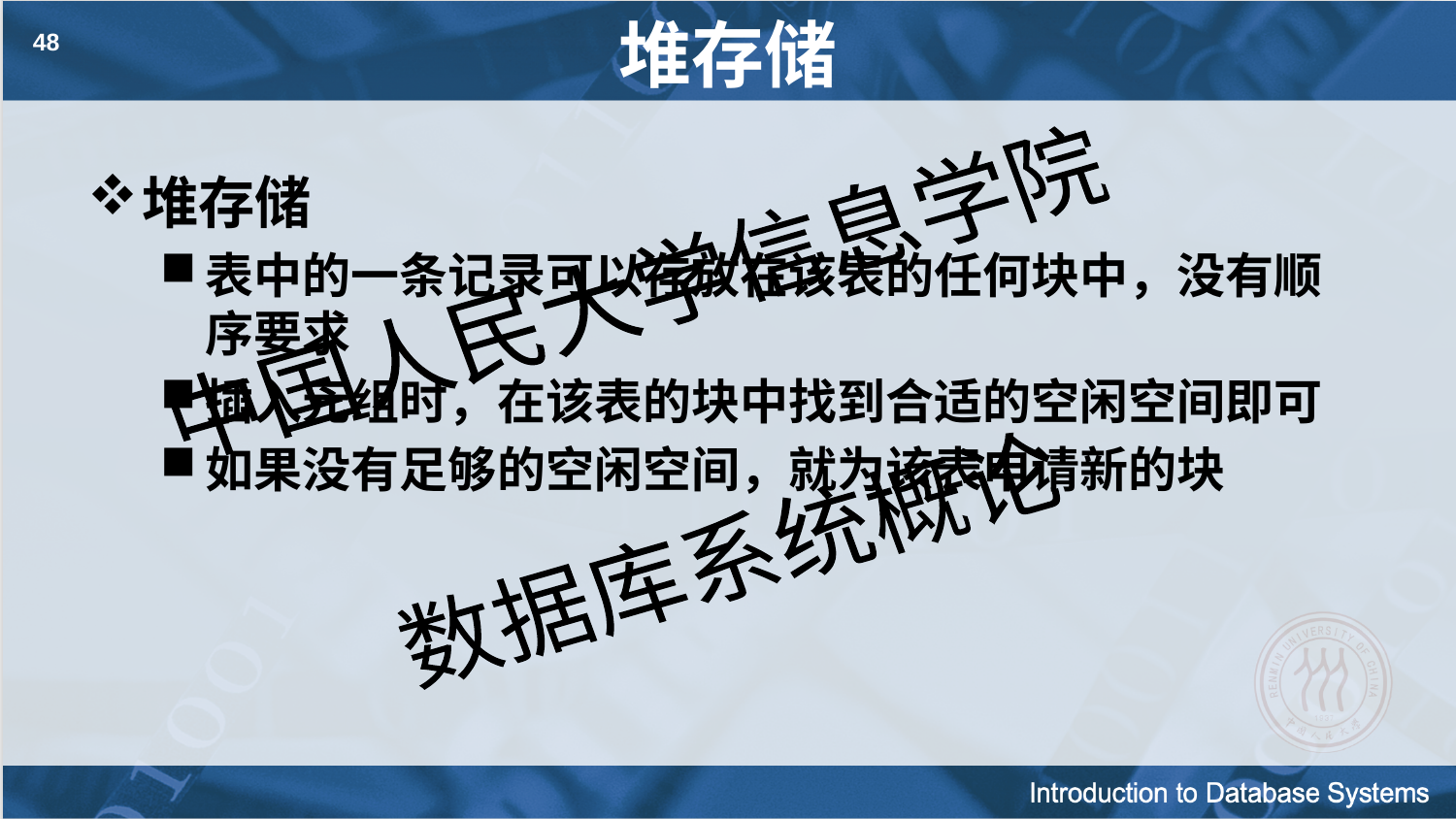

# 堆存储
48
堆存储
表中的一条记录可以存放在该表的任何块中，没有顺序要求
插入元组时，在该表的块中找到合适的空闲空间即可
如果没有足够的空闲空间，就为该表申请新的块